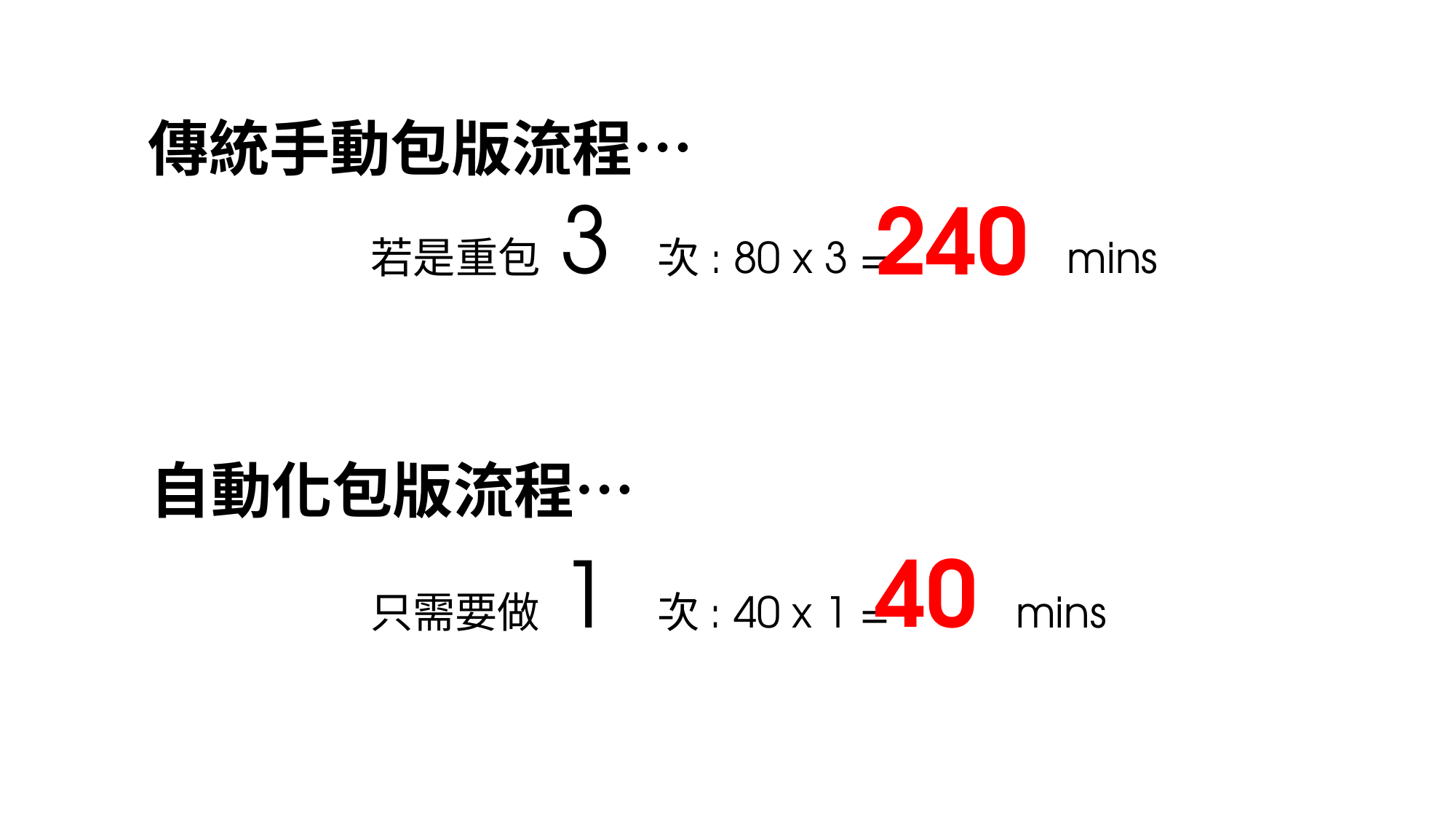

傳統手動包版流程…
若是重包 3 次: 80 x 3 = 240 mins
240
自動化包版流程…
40
只需要做 1 次: 40 x 1 = 40 mins